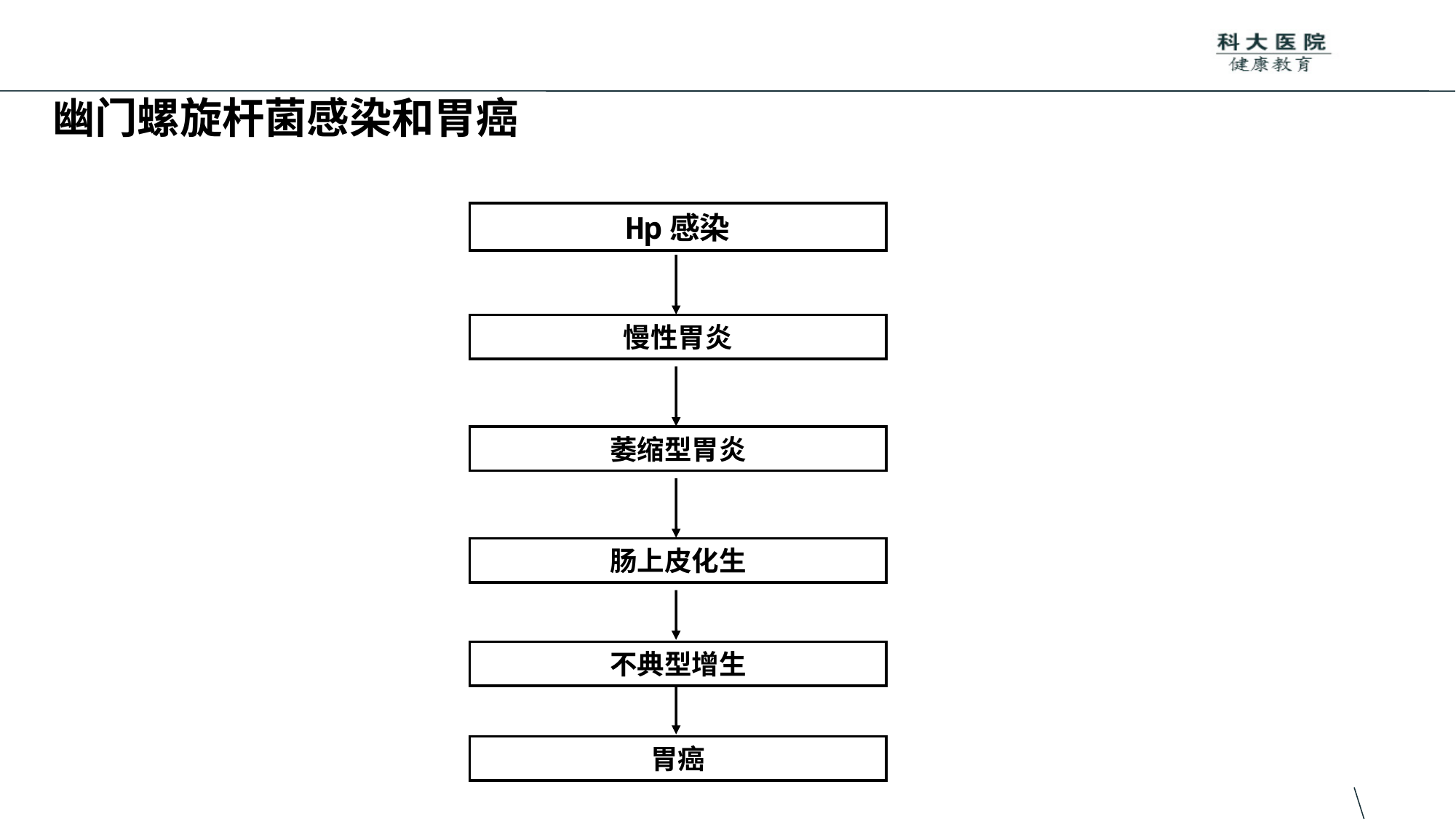

幽门螺旋杆菌感染和胃癌
Hp感染

慢性胃炎

萎缩型胃炎

肠上皮化生

不典型增生

胃癌